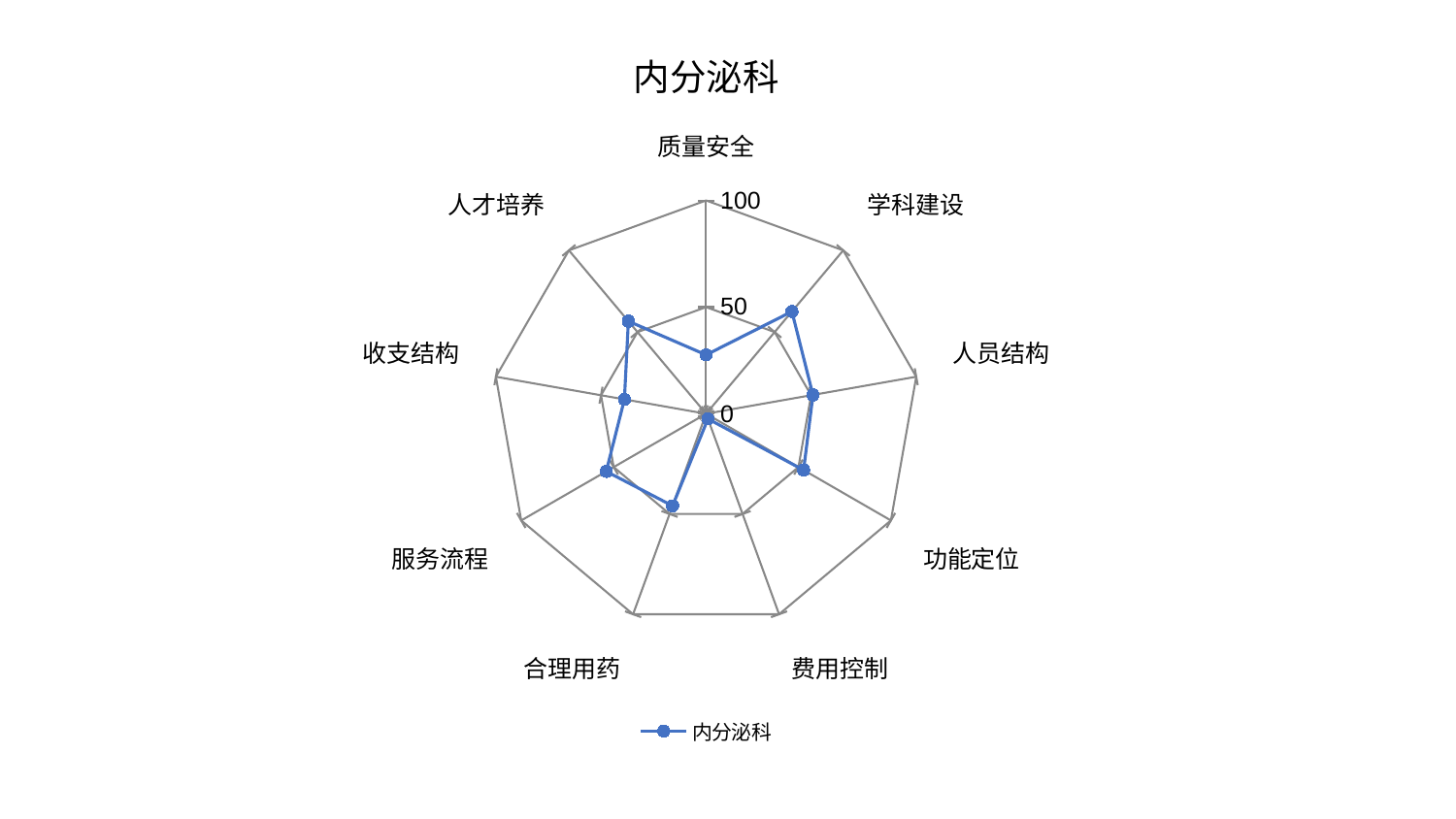

### Chart: 内分泌科

| Category | 内分泌科 |
|---|---|
| 质量安全 | 27.61803479496846 |
| 学科建设 | 62.58265324760073 |
| 人员结构 | 50.84823508879404 |
| 功能定位 | 52.79315987276831 |
| 费用控制 | 2.5527078091306556 |
| 合理用药 | 45.933207808942896 |
| 服务流程 | 54.02042868615561 |
| 收支结构 | 38.85801553731037 |
| 人才培养 | 56.67201835086081 |
115